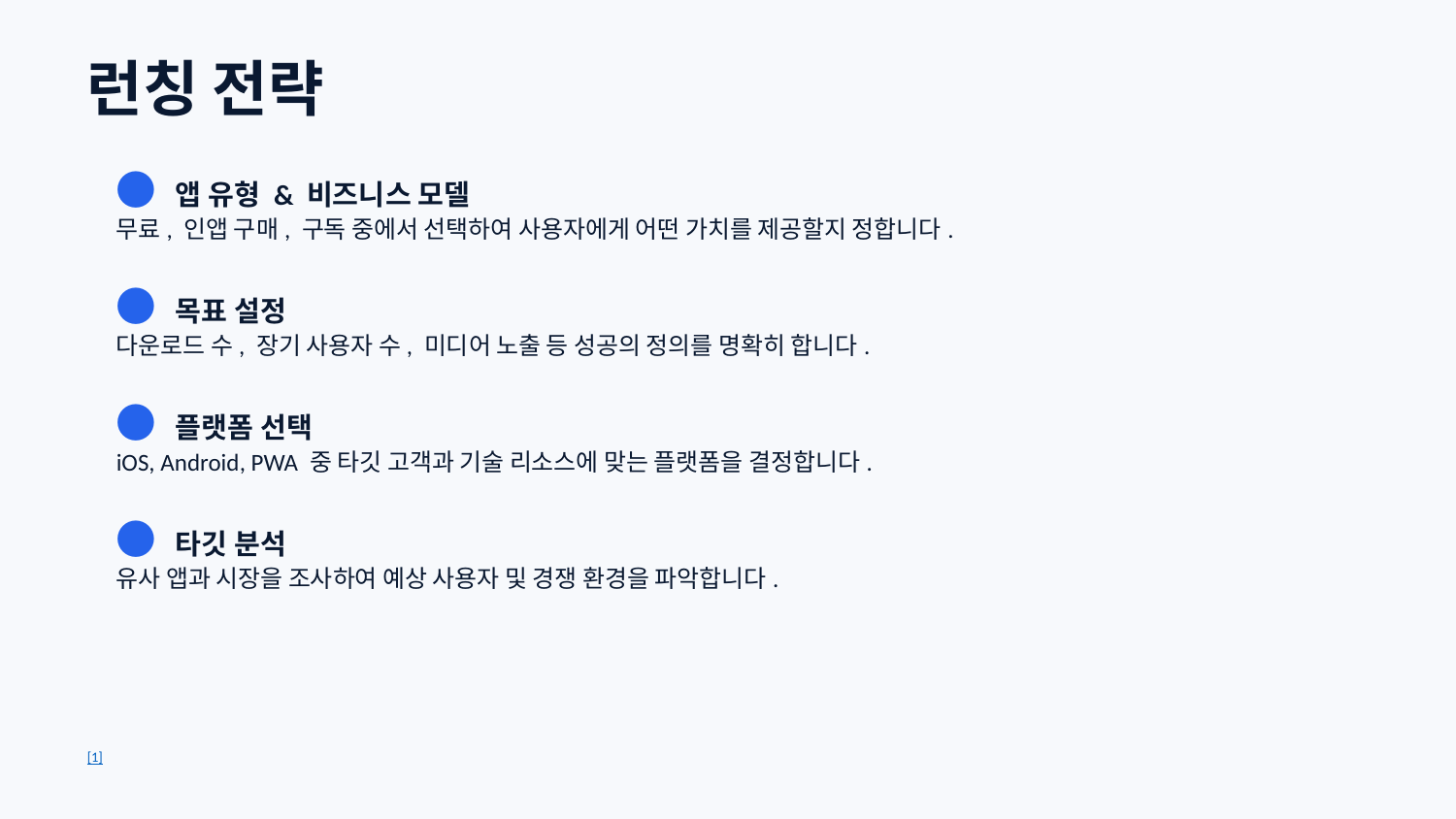

런칭 전략
● 앱 유형 & 비즈니스 모델
무료, 인앱 구매, 구독 중에서 선택하여 사용자에게 어떤 가치를 제공할지 정합니다.
● 목표 설정
다운로드 수, 장기 사용자 수, 미디어 노출 등 성공의 정의를 명확히 합니다.
● 플랫폼 선택
iOS, Android, PWA 중 타깃 고객과 기술 리소스에 맞는 플랫폼을 결정합니다.
● 타깃 분석
유사 앱과 시장을 조사하여 예상 사용자 및 경쟁 환경을 파악합니다.
[1]